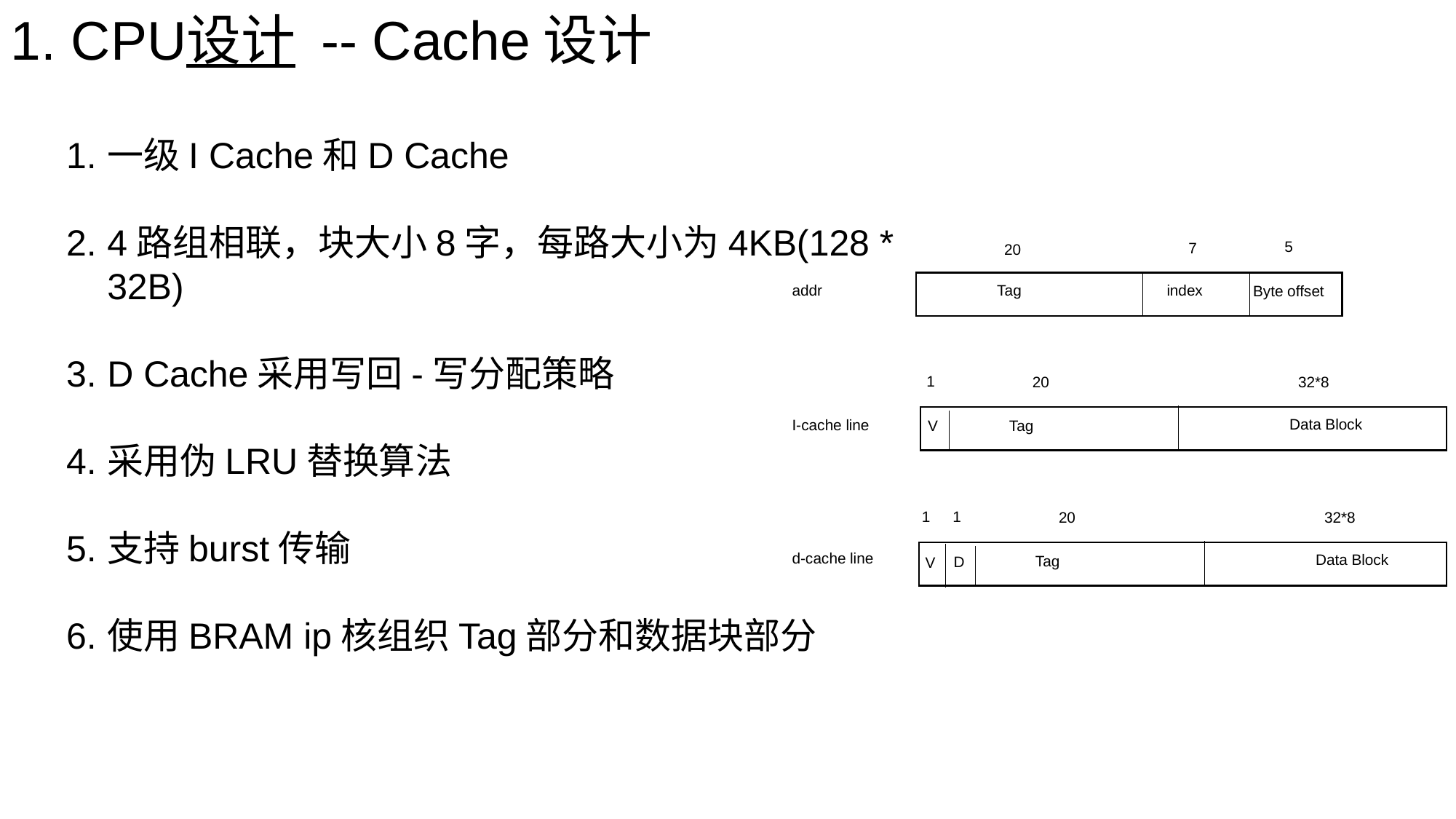

1. CPU设计 -- Cache设计
一级I Cache和D Cache

4路组相联，块大小8字，每路大小为4KB(128 * 32B)

D Cache采用写回-写分配策略

采用伪LRU替换算法

支持burst传输

使用BRAM ip核组织Tag部分和数据块部分
5
7
20

Tag
index
Byte offset
addr
1
20
32*8

Data Block
Tag
V
I-cache line
1
1
20
32*8

Data Block
Tag
D
V
d-cache line